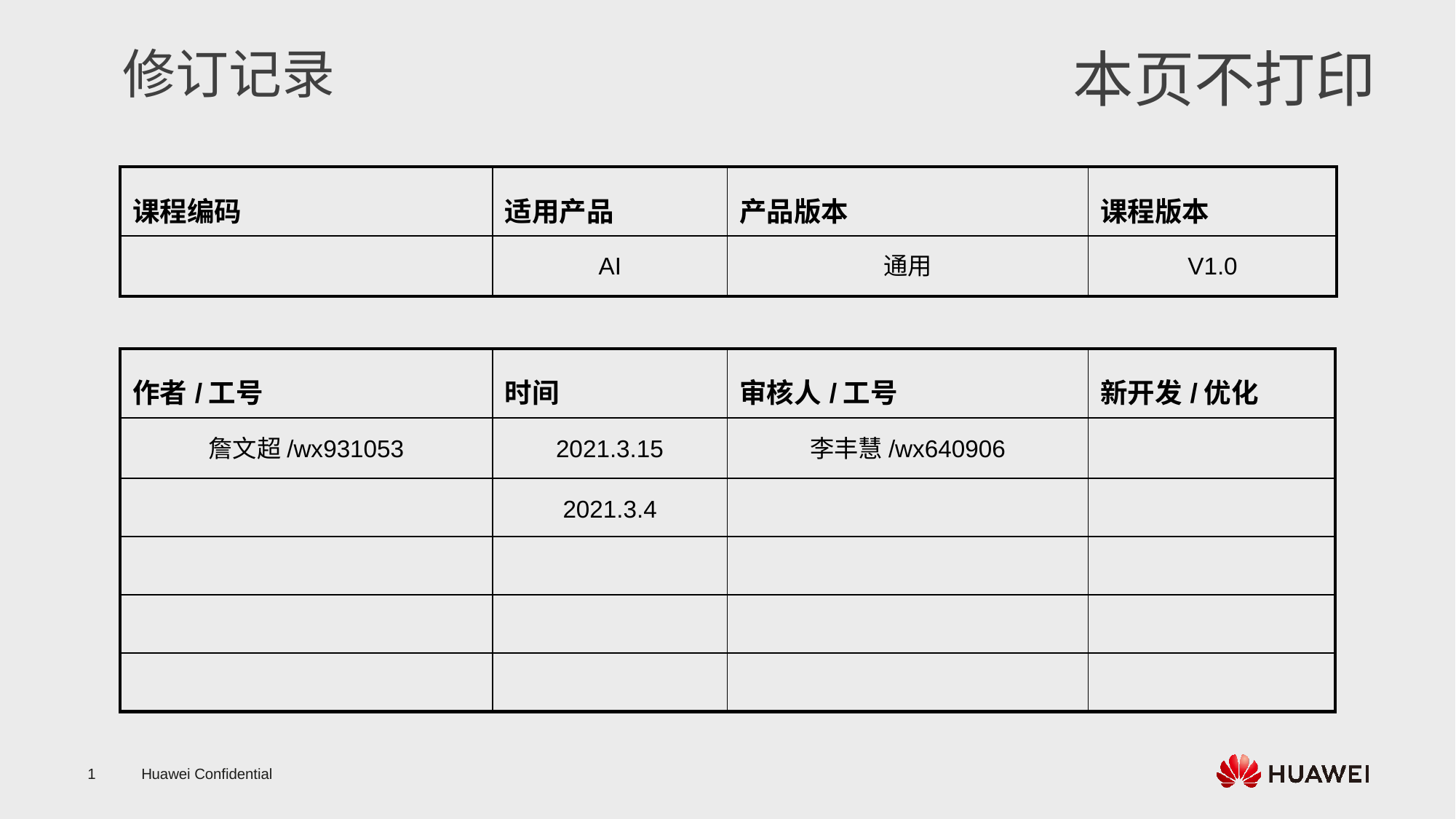

AI
通用
V1.0

詹文超/wx931053
2021.3.15
李丰慧/wx640906

2021.3.4